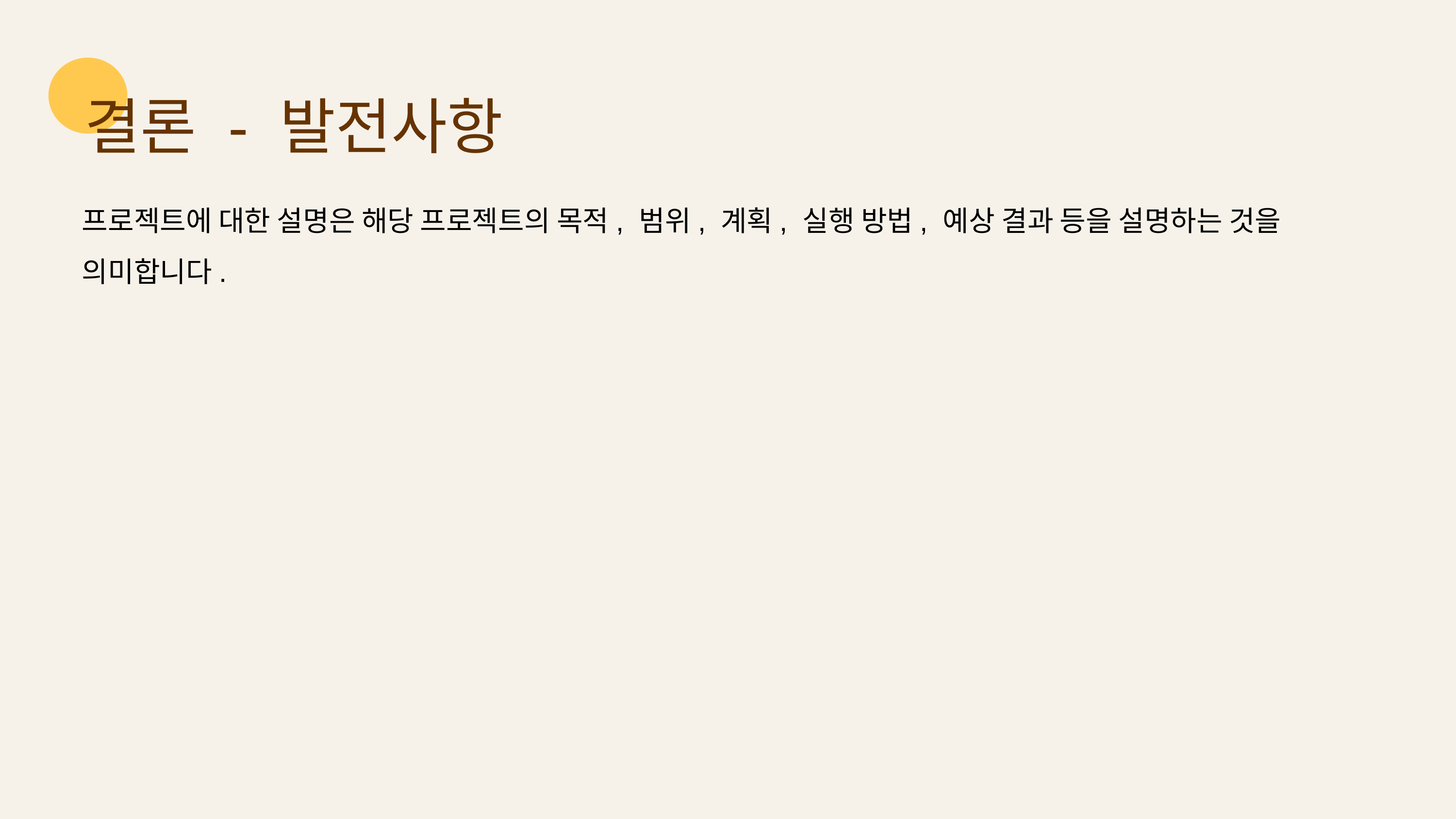

결론 - 발전사항
프로젝트에 대한 설명은 해당 프로젝트의 목적, 범위, 계획, 실행 방법, 예상 결과 등을 설명하는 것을 의미합니다.